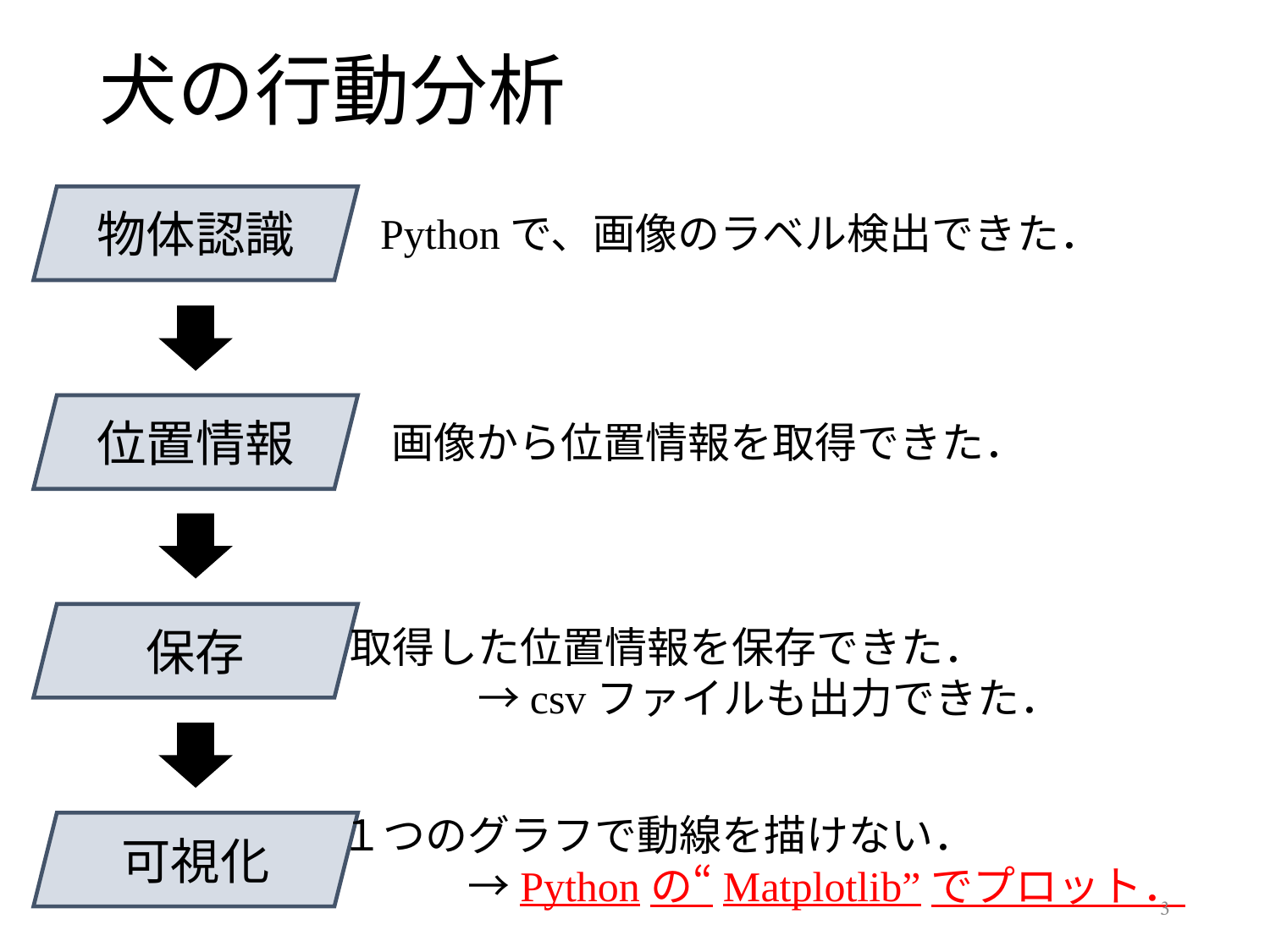

犬の行動分析
物体認識
Pythonで、画像のラベル検出できた．

位置情報
画像から位置情報を取得できた．

保存
取得した位置情報を保存できた．
　　　→csvファイルも出力できた．

１つのグラフで動線を描けない．
　　　→Pythonの“Matplotlib”でプロット．
可視化
3